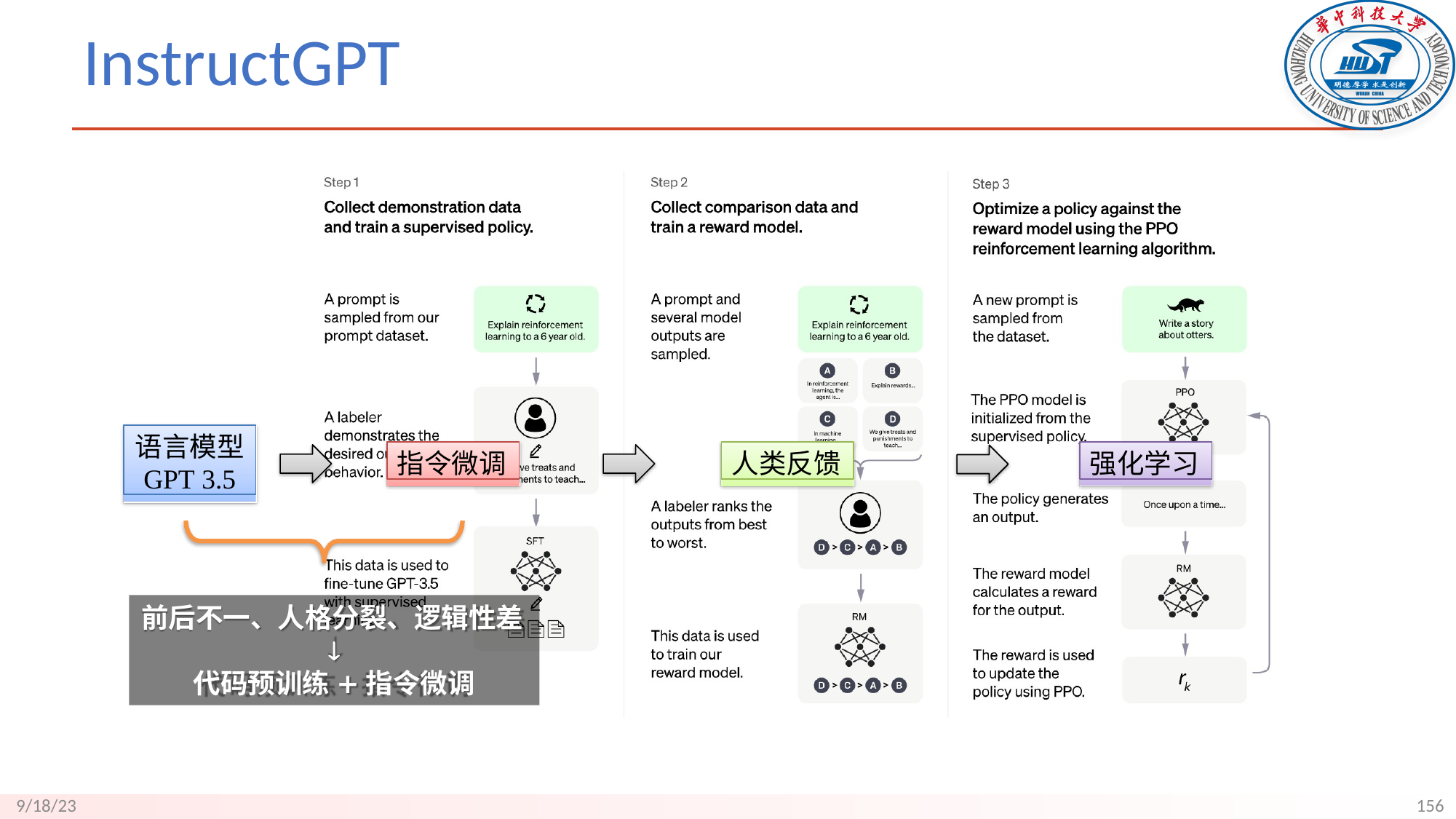

# InstructGPT

语言模型
GPT 3.5

指令微调

人类反馈

强化学习

前后不一、人格分裂、逻辑性差
↓
代码预训练+指令微调

156
9/18/23